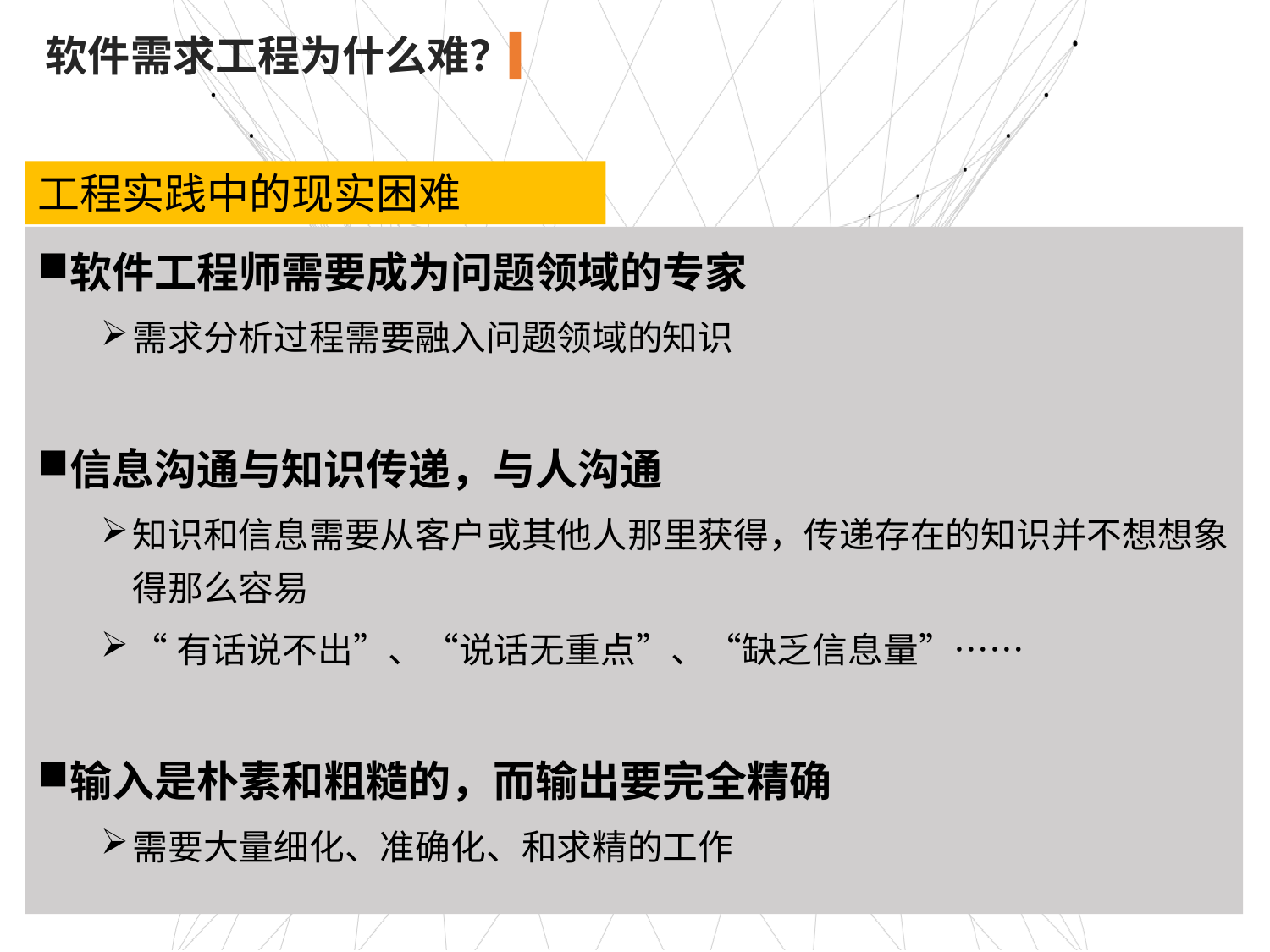

软件需求工程为什么难？

工程实践中的现实困难
软件工程师需要成为问题领域的专家
需求分析过程需要融入问题领域的知识

信息沟通与知识传递，与人沟通
知识和信息需要从客户或其他人那里获得，传递存在的知识并不想想象得那么容易
“有话说不出”、“说话无重点”、“缺乏信息量”……

输入是朴素和粗糙的，而输出要完全精确
需要大量细化、准确化、和求精的工作